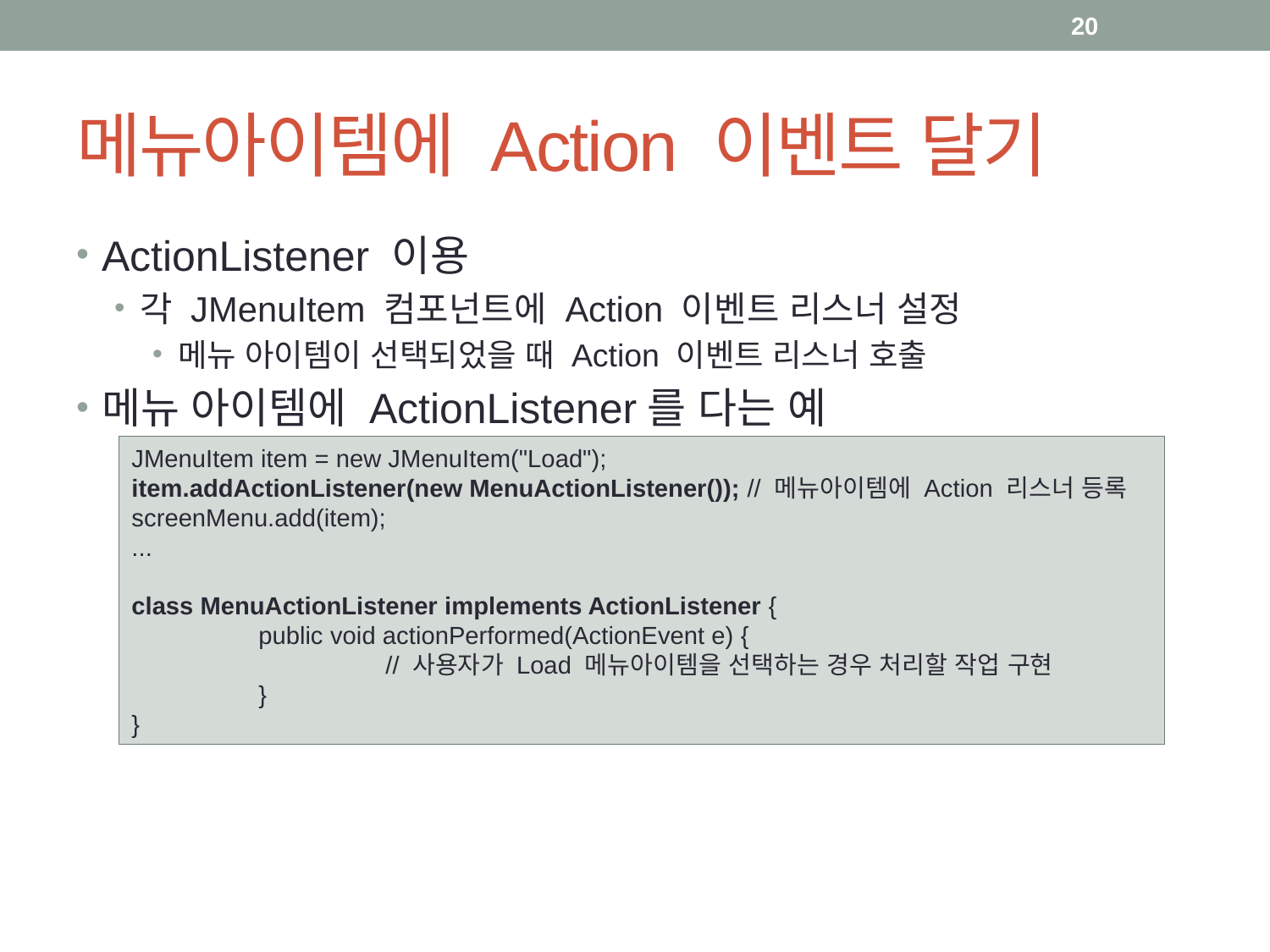

20
# 메뉴아이템에 Action 이벤트 달기
ActionListener 이용
각 JMenuItem 컴포넌트에 Action 이벤트 리스너 설정
메뉴 아이템이 선택되었을 때 Action 이벤트 리스너 호출
메뉴 아이템에 ActionListener를 다는 예
JMenuItem item = new JMenuItem("Load");
item.addActionListener(new MenuActionListener()); // 메뉴아이템에 Action 리스너 등록
screenMenu.add(item);
...

class MenuActionListener implements ActionListener {
	public void actionPerformed(ActionEvent e) {
		// 사용자가 Load 메뉴아이템을 선택하는 경우 처리할 작업 구현
	}
}